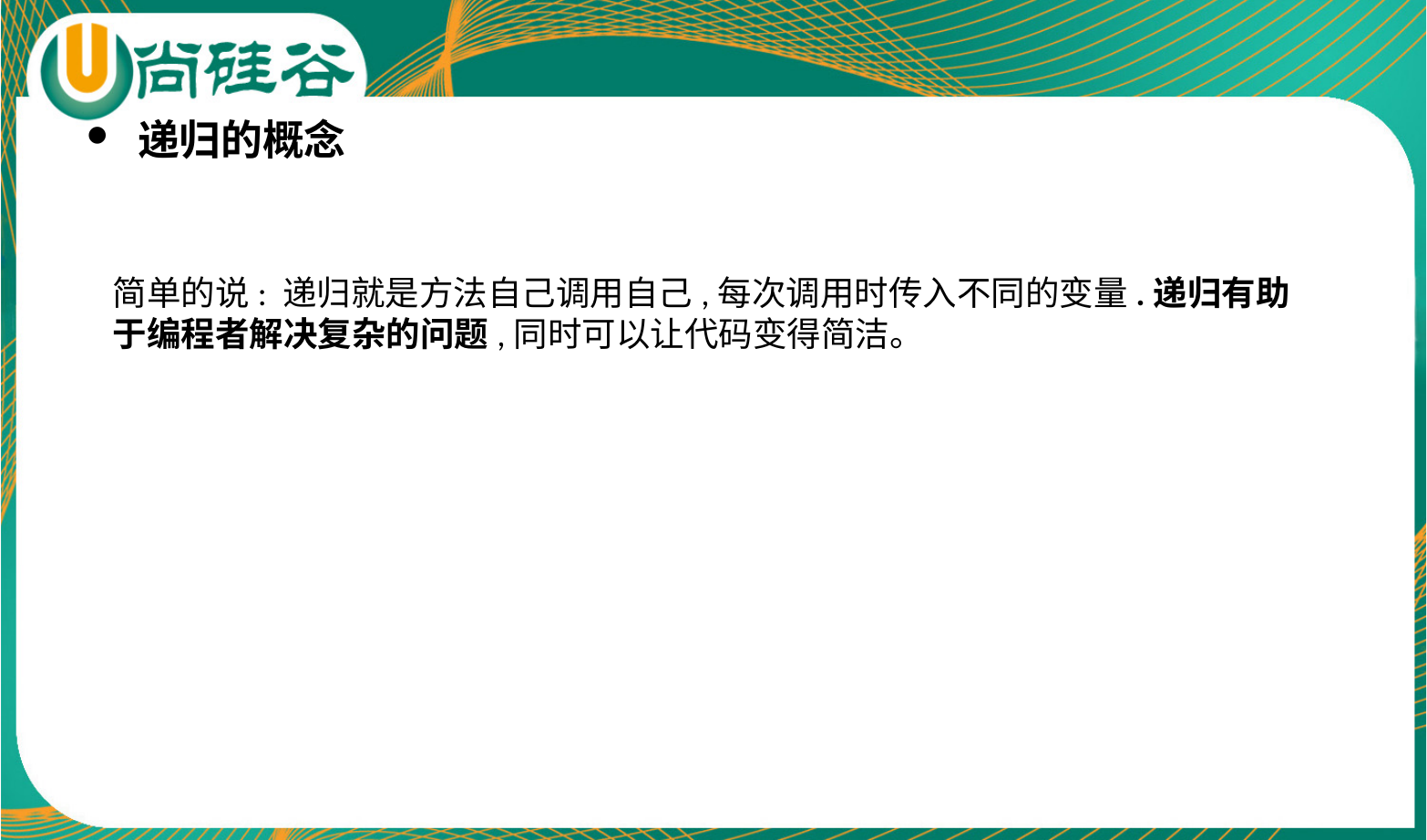

递归的概念

简单的说: 递归就是方法自己调用自己,每次调用时传入不同的变量.递归有助于编程者解决复杂的问题,同时可以让代码变得简洁。